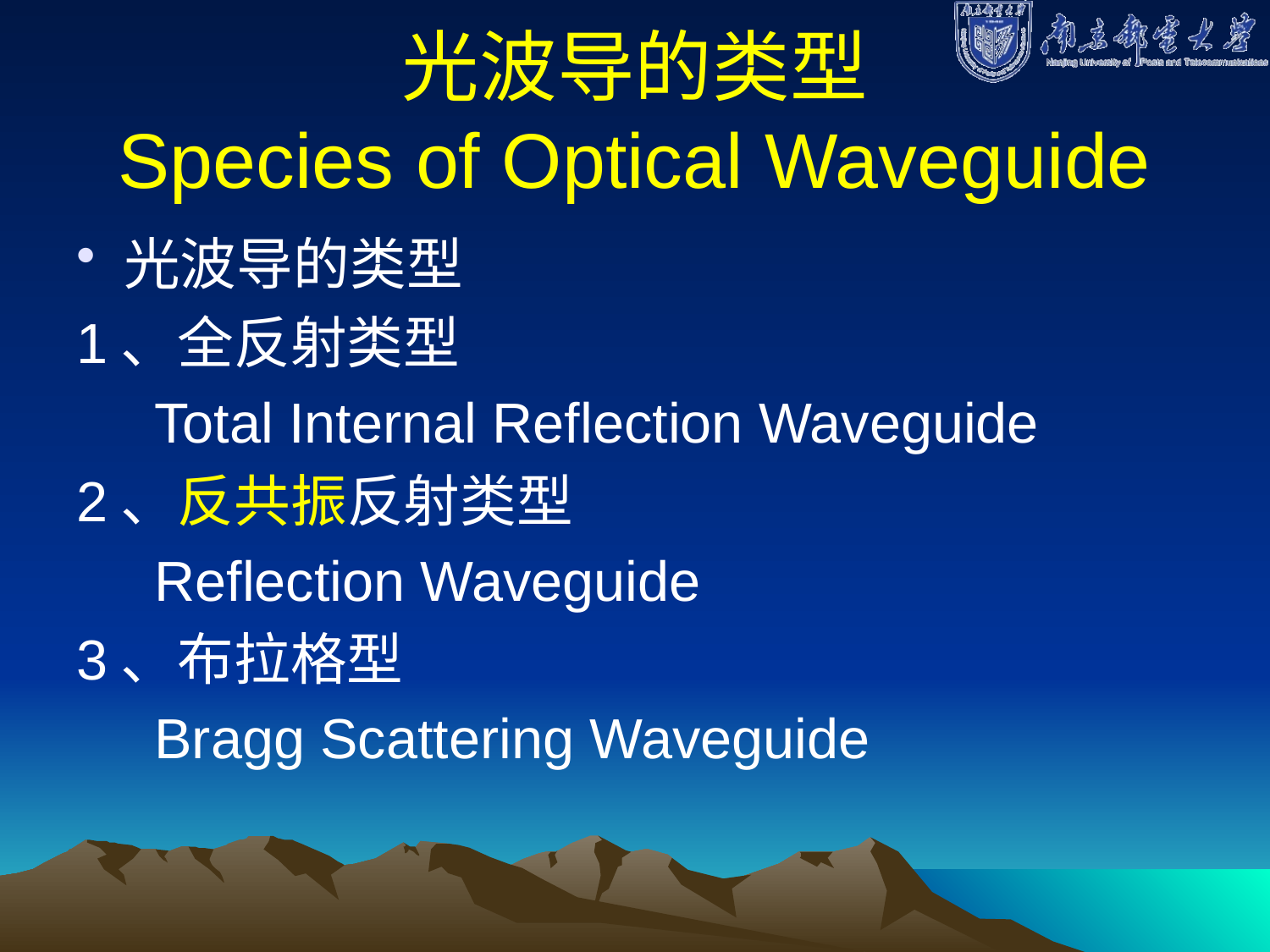

# 光波导的类型 Species of Optical Waveguide
光波导的类型
1、全反射类型
     Total Internal Reflection Waveguide
2、反共振反射类型
     Reflection Waveguide
3、布拉格型
     Bragg Scattering Waveguide